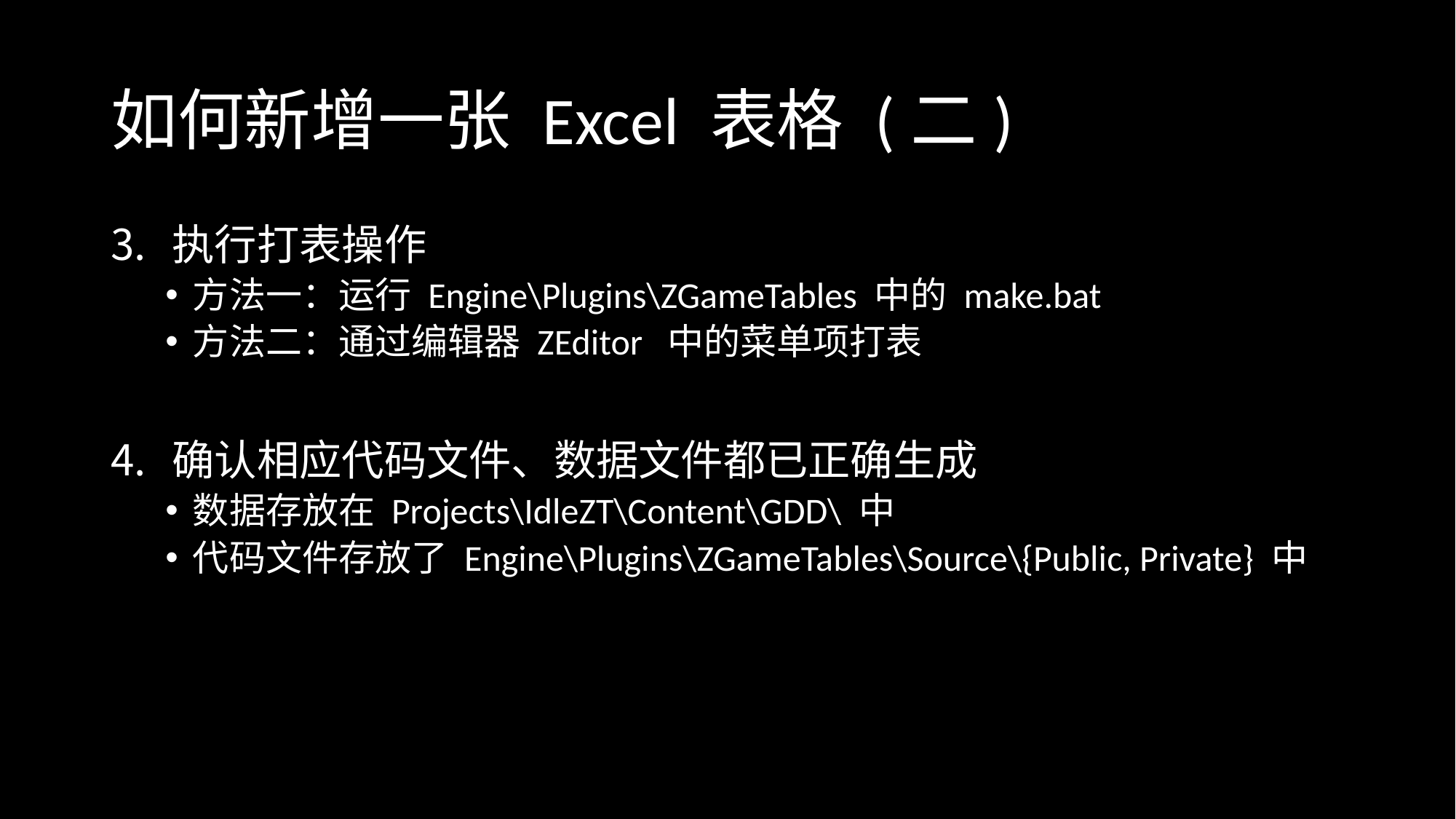

# 如何新增一张 Excel 表格 (二)
执行打表操作
方法一：运行 Engine\Plugins\ZGameTables 中的 make.bat
方法二：通过编辑器 ZEditor  中的菜单项打表

确认相应代码文件、数据文件都已正确生成
数据存放在 Projects\IdleZT\Content\GDD\ 中
代码文件存放了 Engine\Plugins\ZGameTables\Source\{Public, Private} 中